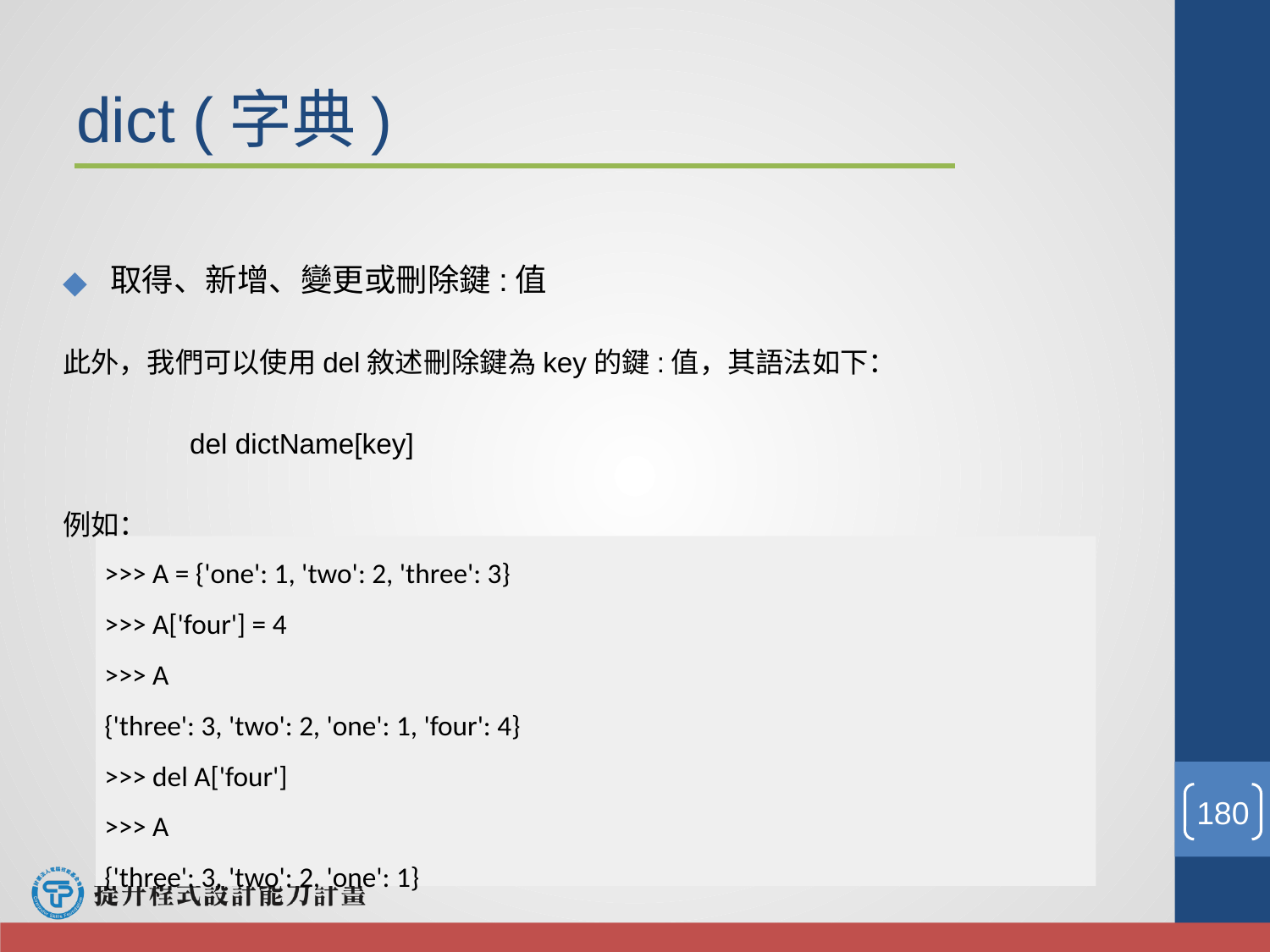

# dict (字典)
取得、新增、變更或刪除鍵:值
此外，我們可以使用del敘述刪除鍵為key的鍵:值，其語法如下：
	del dictName[key]
例如：

>>> A = {'one': 1, 'two': 2, 'three': 3}
>>> A['four'] = 4
>>> A
{'three': 3, 'two': 2, 'one': 1, 'four': 4}
>>> del A['four']
>>> A
{'three': 3, 'two': 2, 'one': 1}

180